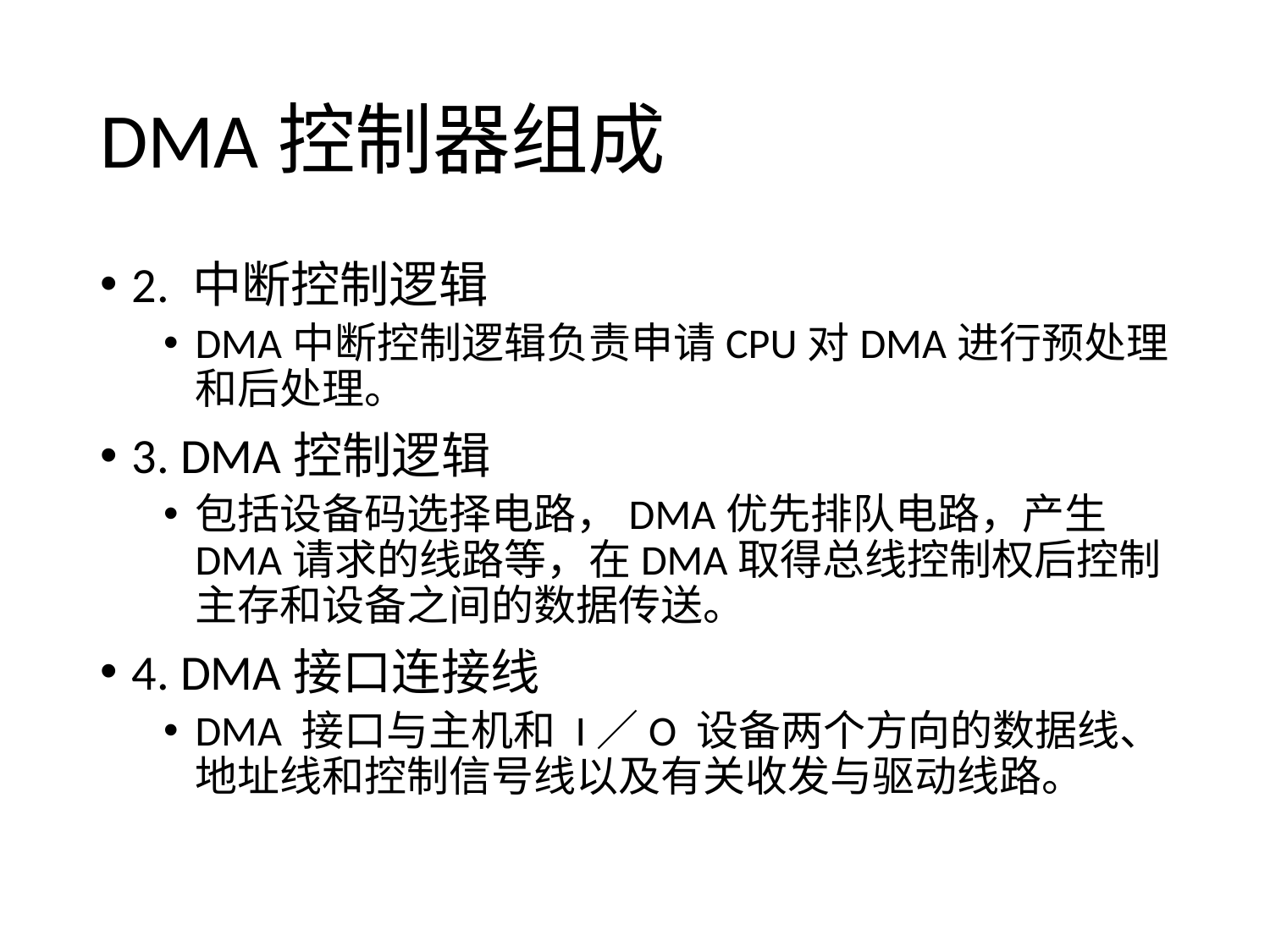

# DMA控制器组成
2. 中断控制逻辑
DMA中断控制逻辑负责申请CPU对DMA进行预处理和后处理。
3. DMA控制逻辑
包括设备码选择电路，DMA优先排队电路，产生DMA请求的线路等，在DMA取得总线控制权后控制主存和设备之间的数据传送。
4. DMA接口连接线
DMA 接口与主机和 I／O 设备两个方向的数据线、地址线和控制信号线以及有关收发与驱动线路。